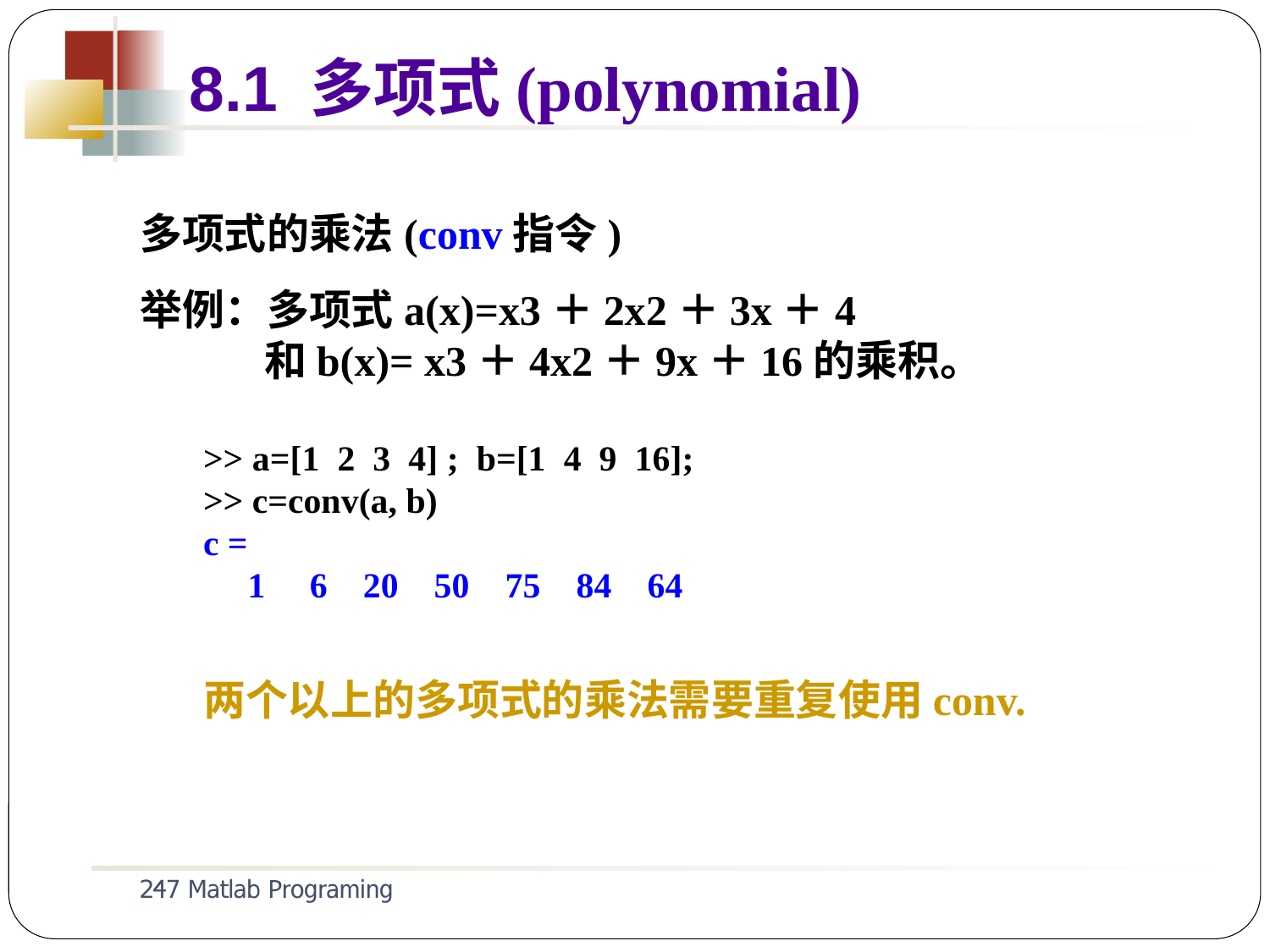

多项式的乘法(conv指令)
举例：多项式a(x)=x3＋2x2＋3x＋4
            和b(x)= x3＋4x2＋9x＋16的乘积。

>> a=[1  2  3  4] ;  b=[1  4  9  16];
>> c=conv(a, b)
c =
     1     6    20    50    75    84    64

两个以上的多项式的乘法需要重复使用conv.
8.1 多项式(polynomial)
247 Matlab Programing